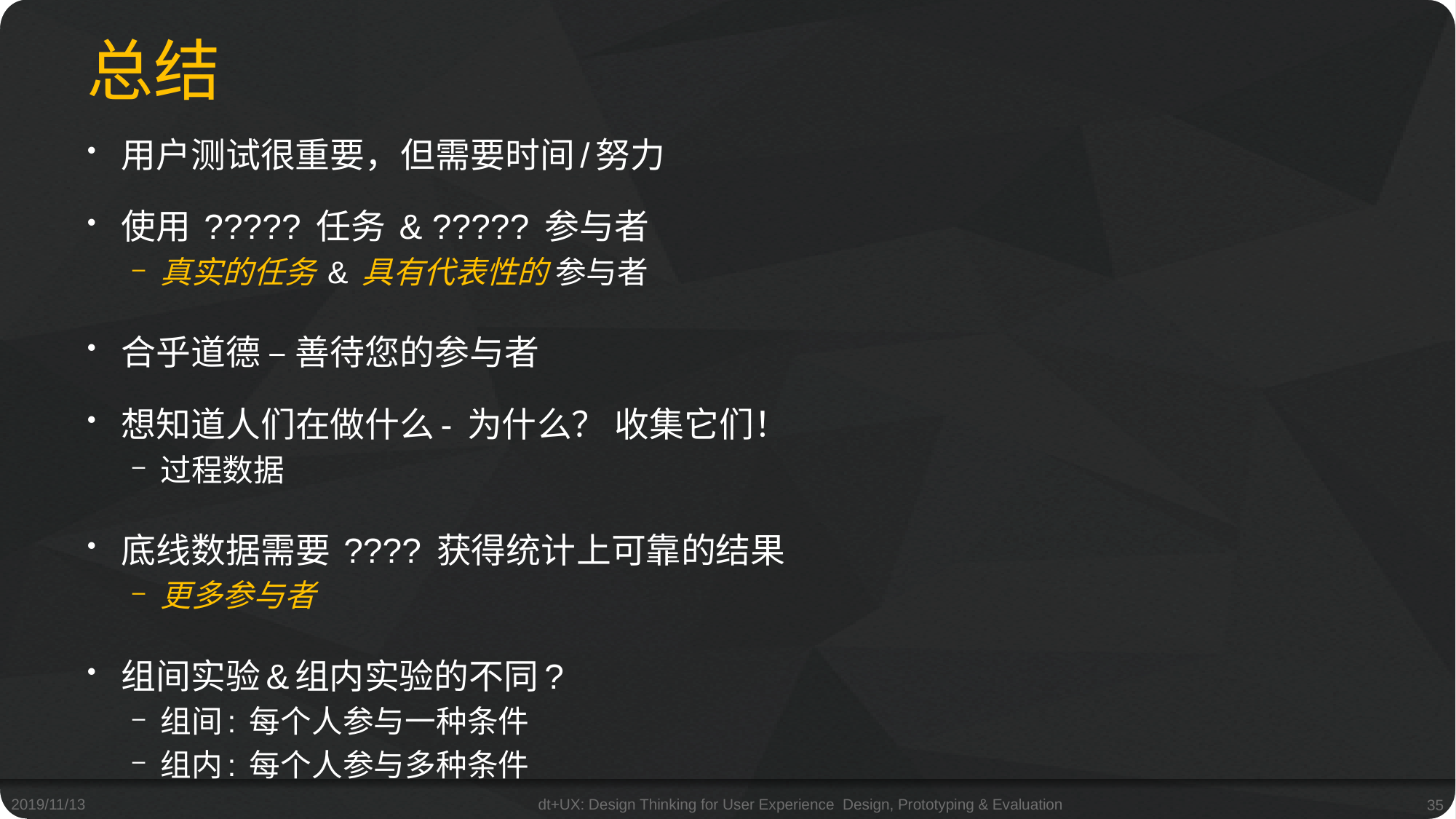

# 总结
用户测试很重要，但需要时间/努力

使用 ????? 任务 & ????? 参与者
真实的任务 & 具有代表性的 参与者

合乎道德 – 善待您的参与者

想知道人们在做什么- 为什么？ 收集它们！
过程数据

底线数据需要 ???? 获得统计上可靠的结果
更多参与者

组间实验&组内实验的不同?
组间: 每个人参与一种条件
组内: 每个人参与多种条件
2019/11/13
dt+UX: Design Thinking for User Experience  Design, Prototyping & Evaluation
35